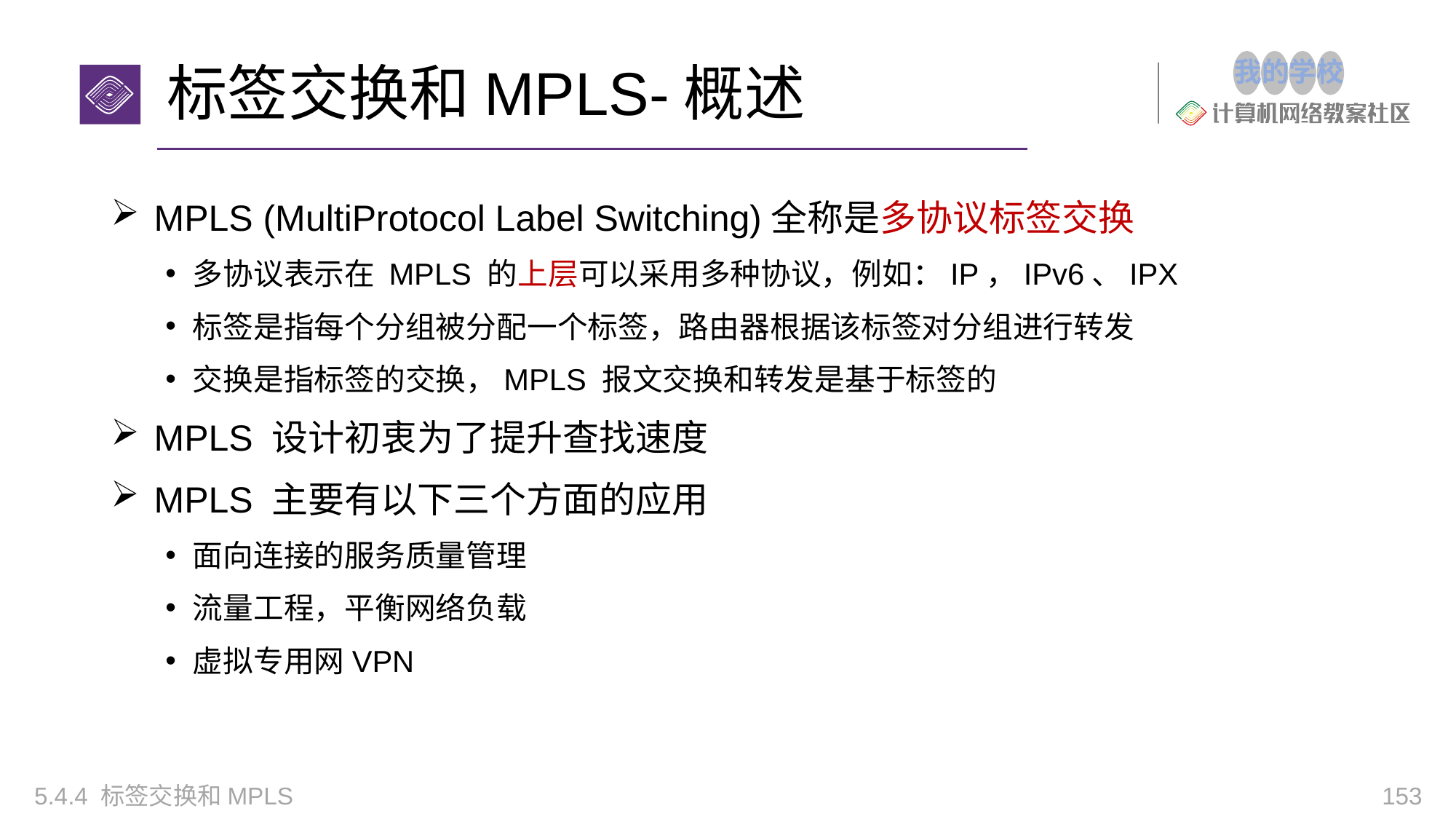

# 标签交换和MPLS-概述
MPLS (MultiProtocol Label Switching)全称是多协议标签交换
多协议表示在 MPLS 的上层可以采用多种协议，例如：IP，IPv6、IPX
标签是指每个分组被分配一个标签，路由器根据该标签对分组进行转发
交换是指标签的交换，MPLS 报文交换和转发是基于标签的
MPLS 设计初衷为了提升查找速度
MPLS 主要有以下三个方面的应用
面向连接的服务质量管理
流量工程，平衡网络负载
虚拟专用网VPN
5.4.4 标签交换和MPLS
153